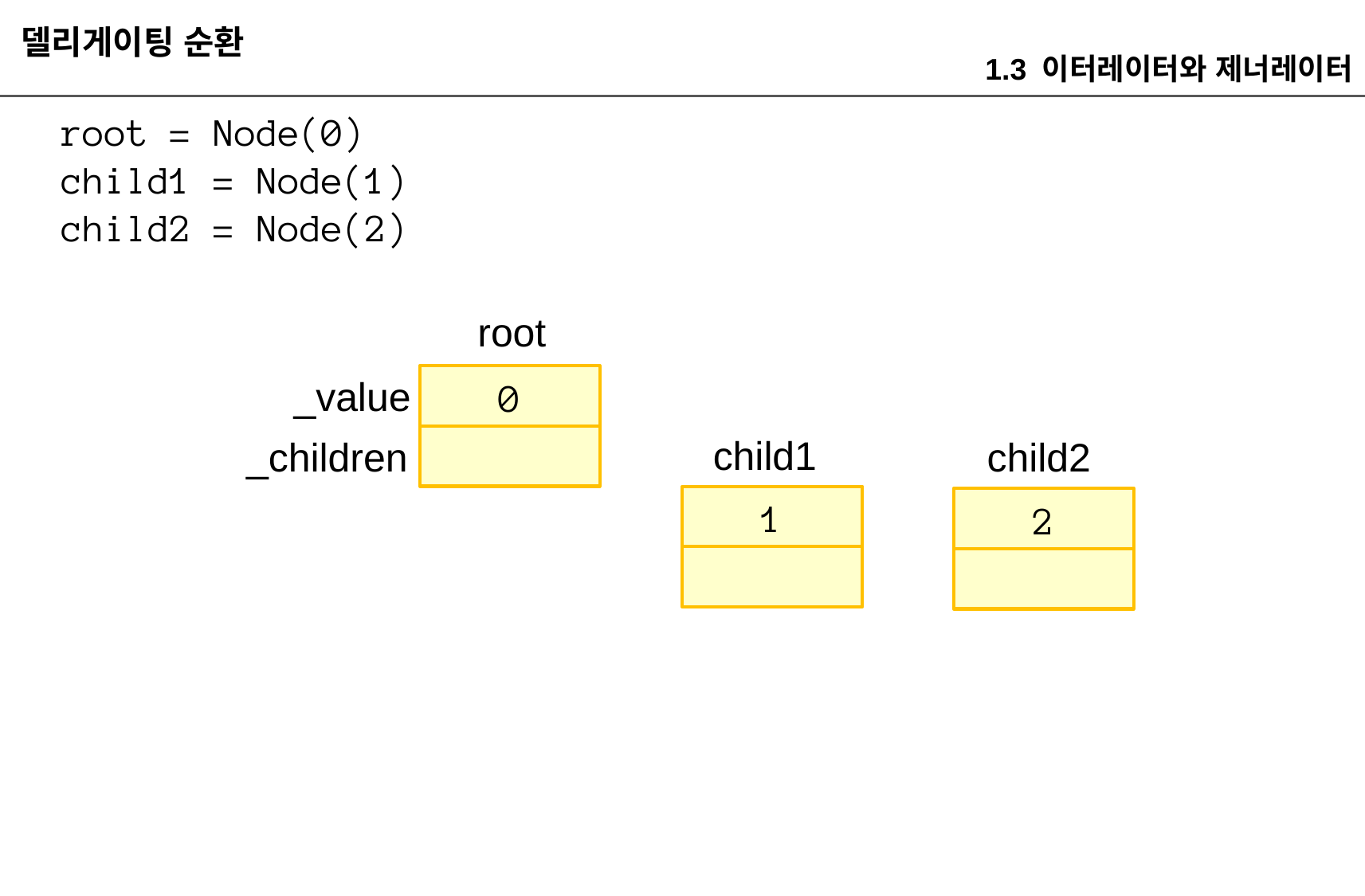

델리게이팅 순환
1.3 이터레이터와 제너레이터
root = Node(0)
child1 = Node(1)
child2 = Node(2)
root
_value
0
child1
child2
_children

1
2